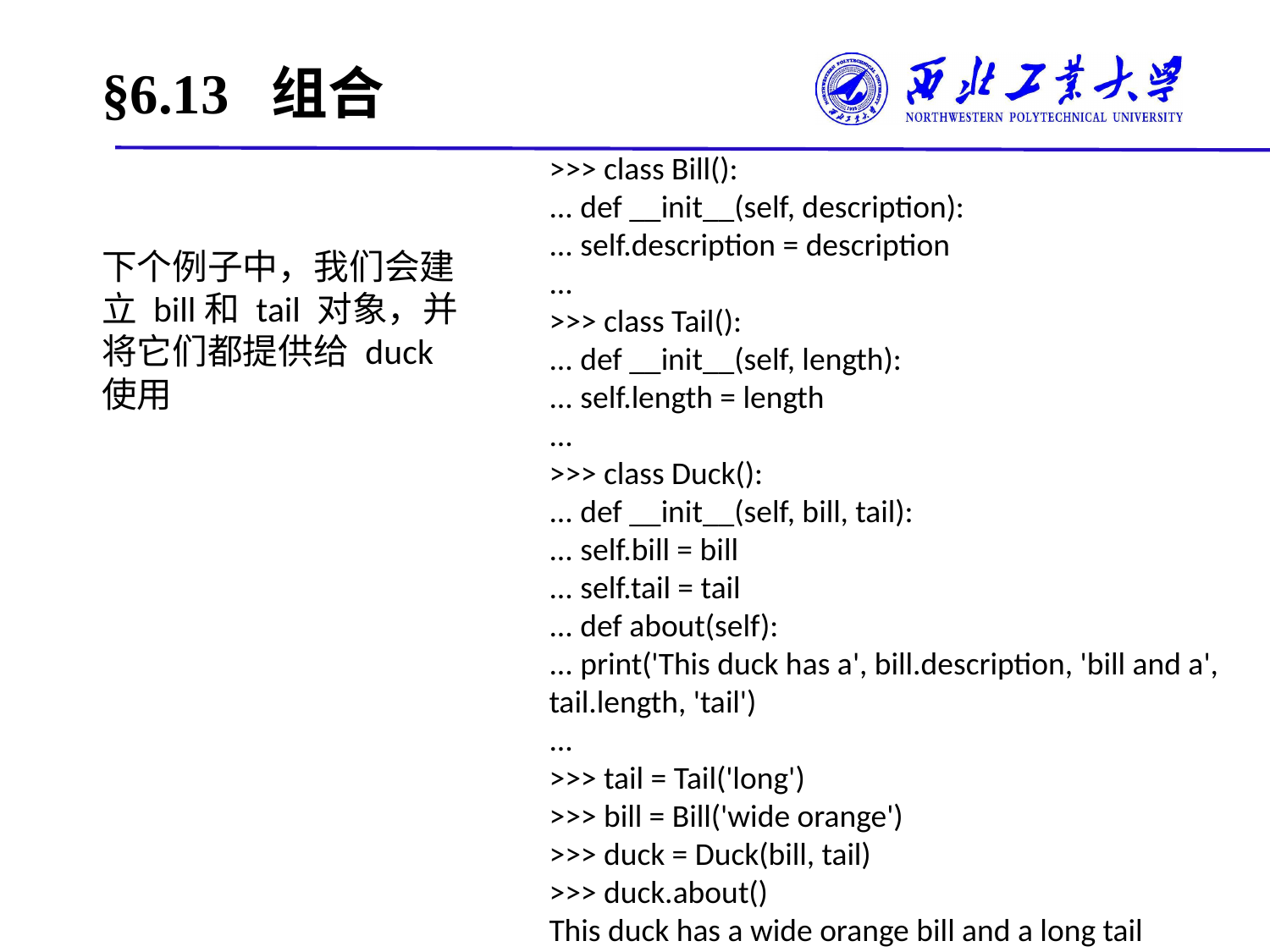

# §6.13  组合
>>> class Bill():
... def __init__(self, description):
... self.description = description
...
>>> class Tail():
... def __init__(self, length):
... self.length = length
...
>>> class Duck():
... def __init__(self, bill, tail):
... self.bill = bill
... self.tail = tail
... def about(self):
... print('This duck has a', bill.description, 'bill and a',
tail.length, 'tail')
...
>>> tail = Tail('long')
>>> bill = Bill('wide orange')
>>> duck = Duck(bill, tail)
>>> duck.about()
This duck has a wide orange bill and a long tail

下个例子中，我们会建立 bill和 tail 对象，并将它们都提供给 duck 使用